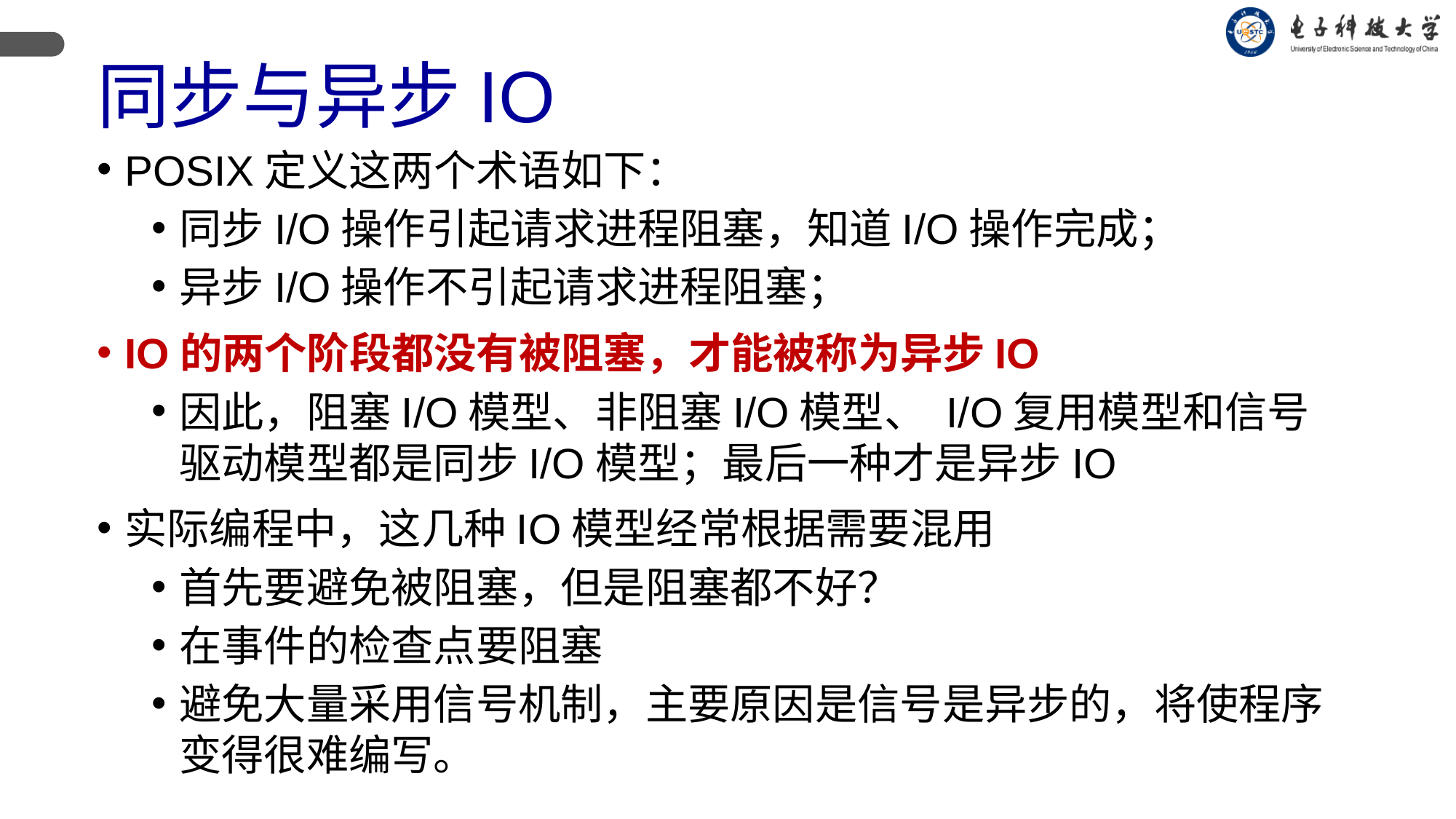

同步与异步IO
POSIX定义这两个术语如下：
同步I/O操作引起请求进程阻塞，知道I/O操作完成；
异步I/O操作不引起请求进程阻塞；
IO的两个阶段都没有被阻塞，才能被称为异步IO
因此，阻塞I/O模型、非阻塞I/O模型、 I/O复用模型和信号驱动模型都是同步I/O模型；最后一种才是异步IO
实际编程中，这几种IO模型经常根据需要混用
首先要避免被阻塞，但是阻塞都不好？
在事件的检查点要阻塞
避免大量采用信号机制，主要原因是信号是异步的，将使程序变得很难编写。